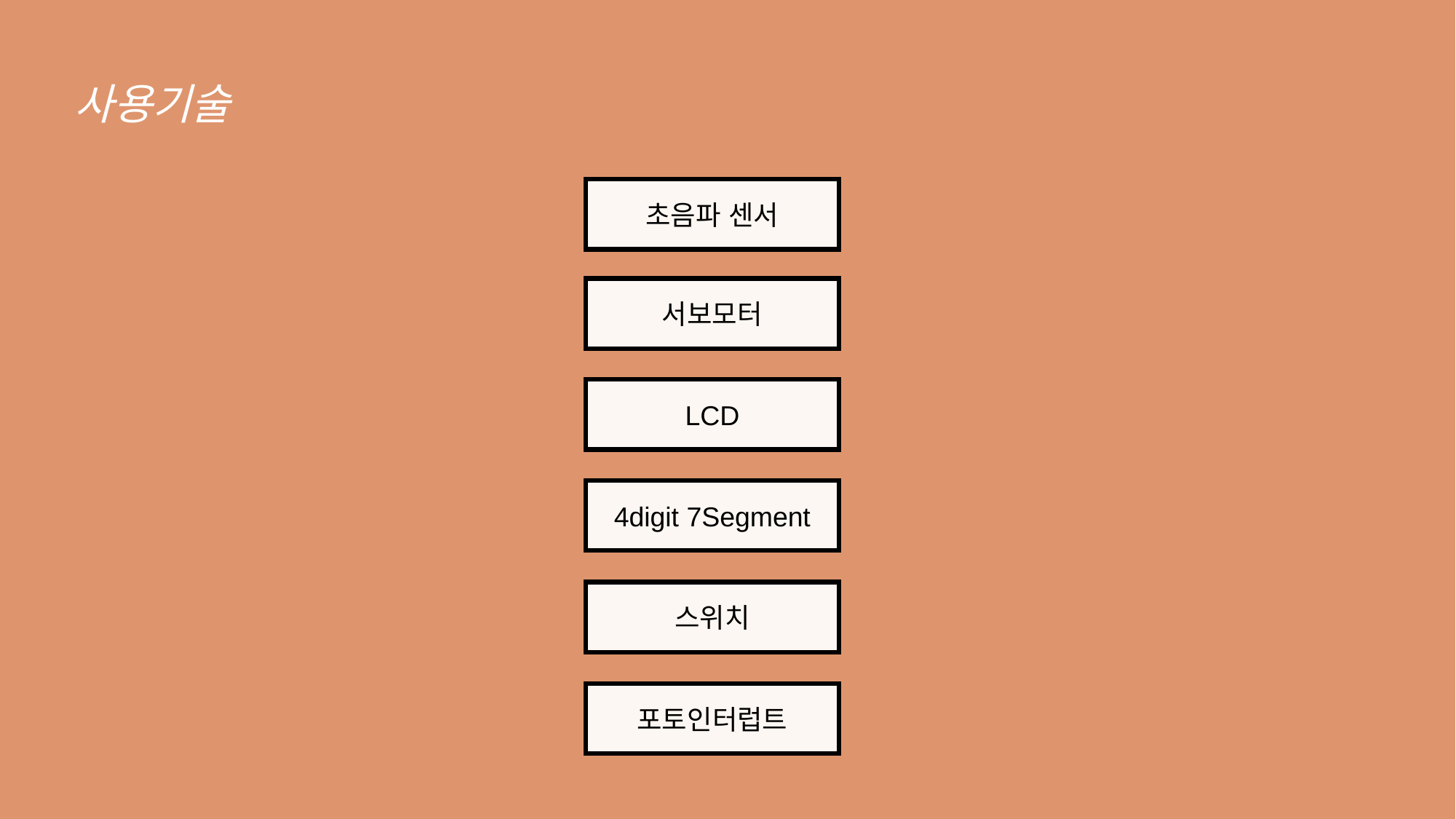

프로세스
사용기술
초음파 센서
서보모터
LCD
4digit 7Segment
스위치
포토인터럽트